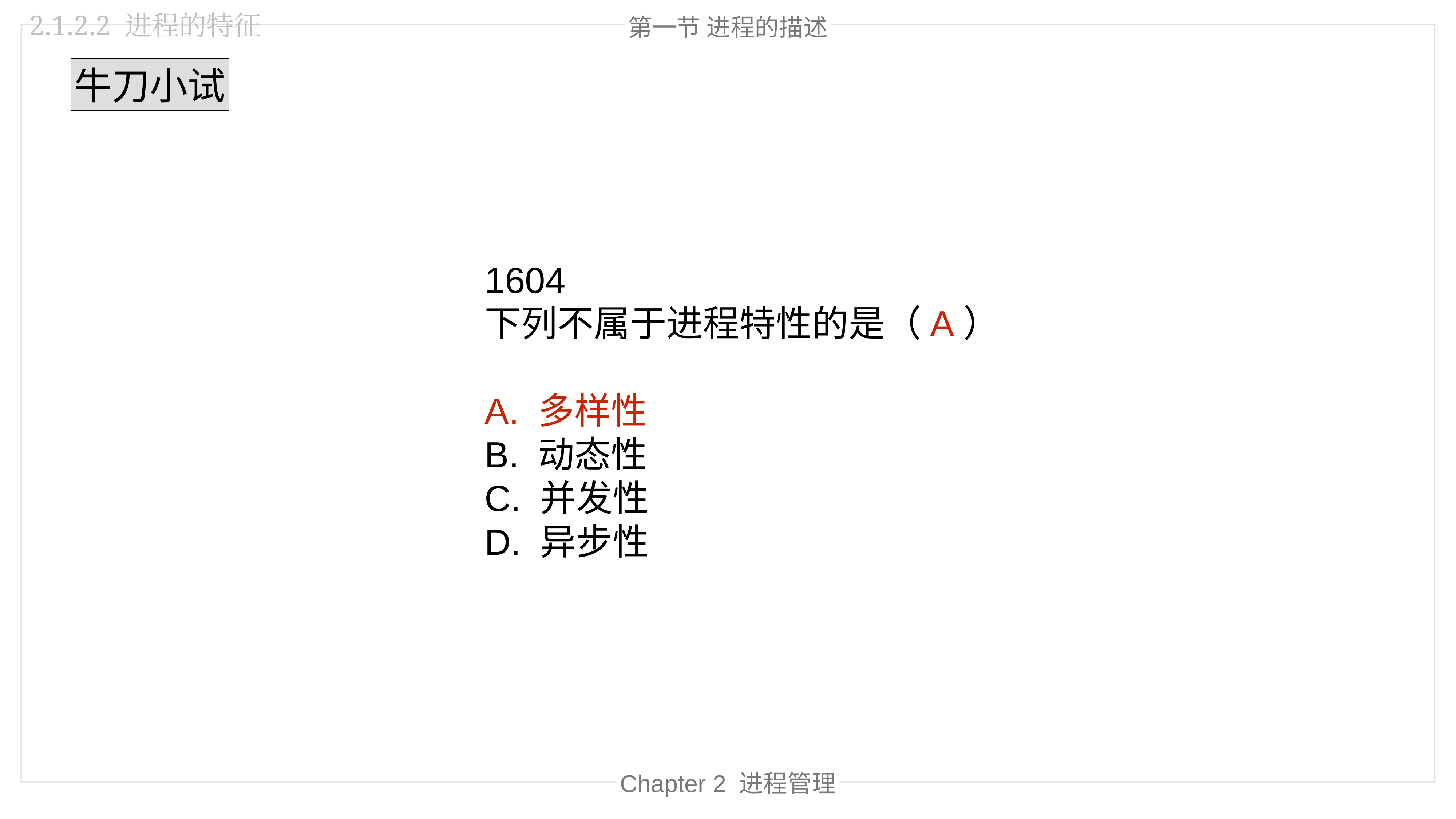

2.1.2.2 进程的特征
第一节 进程的描述

牛刀小试
1604
下列不属于进程特性的是（A）

A. 多样性
B. 动态性
C. 并发性
D. 异步性
Chapter 2 进程管理